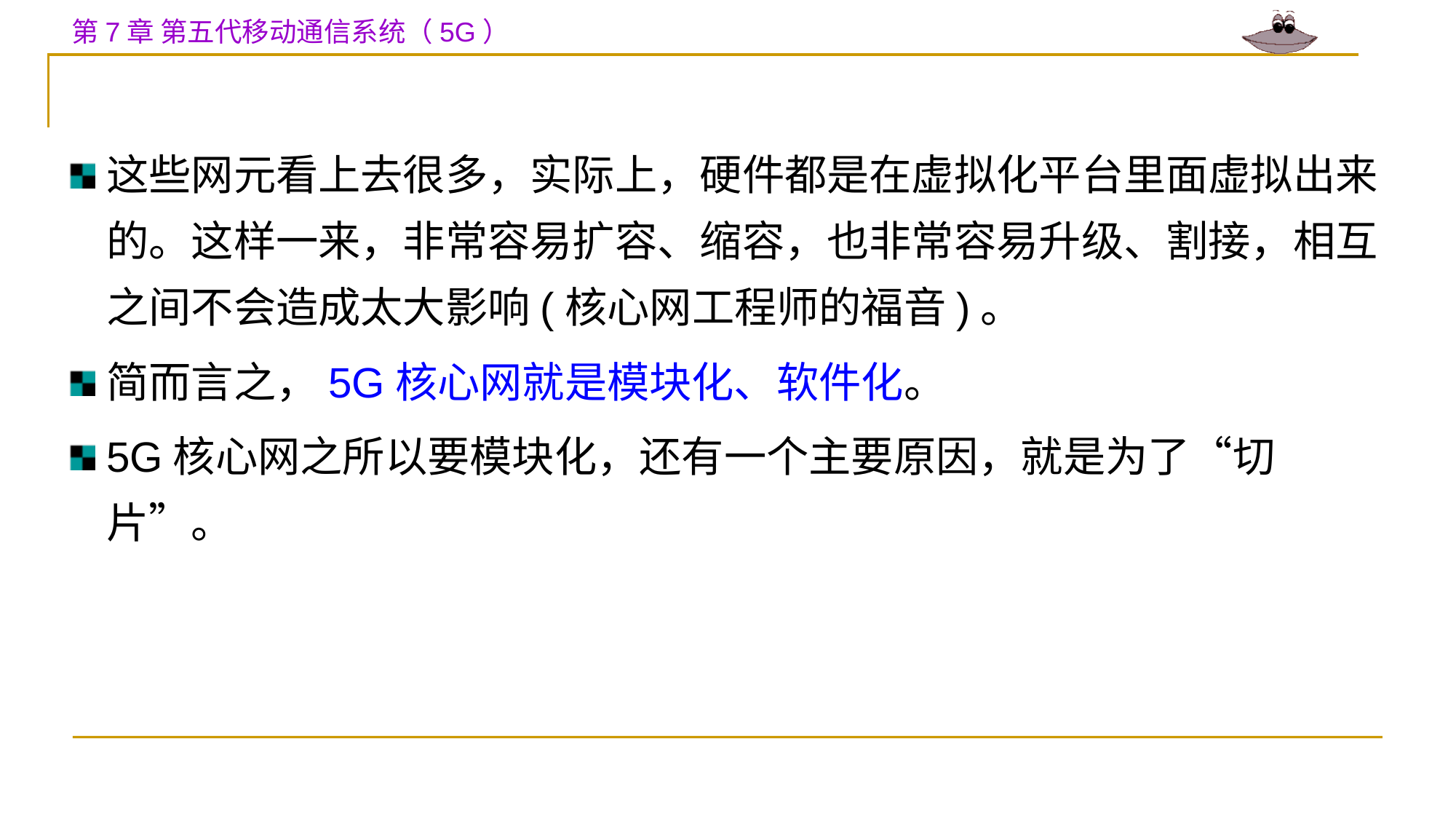

这些网元看上去很多，实际上，硬件都是在虚拟化平台里面虚拟出来的。这样一来，非常容易扩容、缩容，也非常容易升级、割接，相互之间不会造成太大影响(核心网工程师的福音)。
简而言之，5G核心网就是模块化、软件化。
5G核心网之所以要模块化，还有一个主要原因，就是为了“切片”。